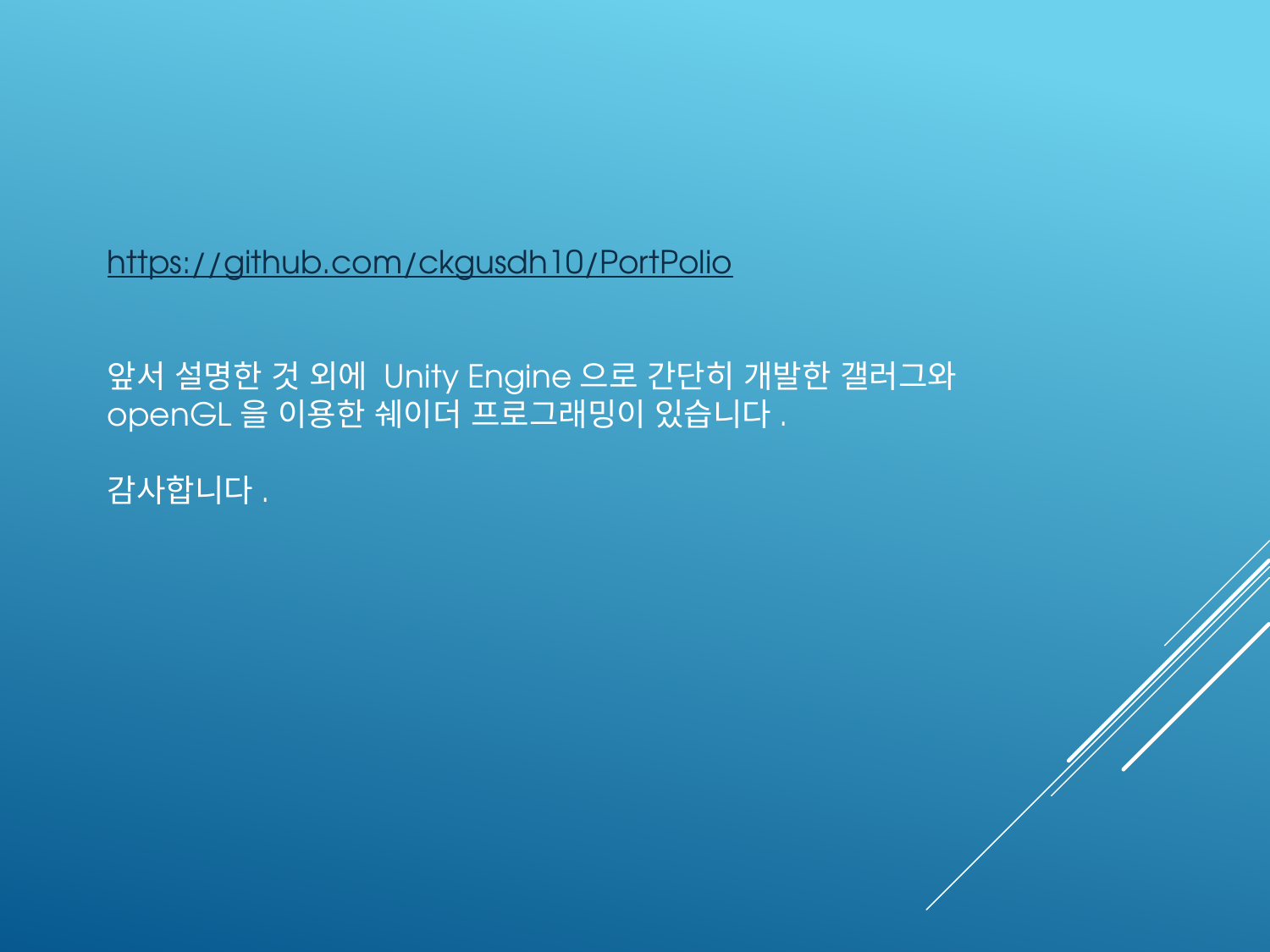

https://github.com/ckgusdh10/PortPolio

앞서 설명한 것 외에 Unity Engine으로 간단히 개발한 갤러그와
openGL을 이용한 쉐이더 프로그래밍이 있습니다.

감사합니다.